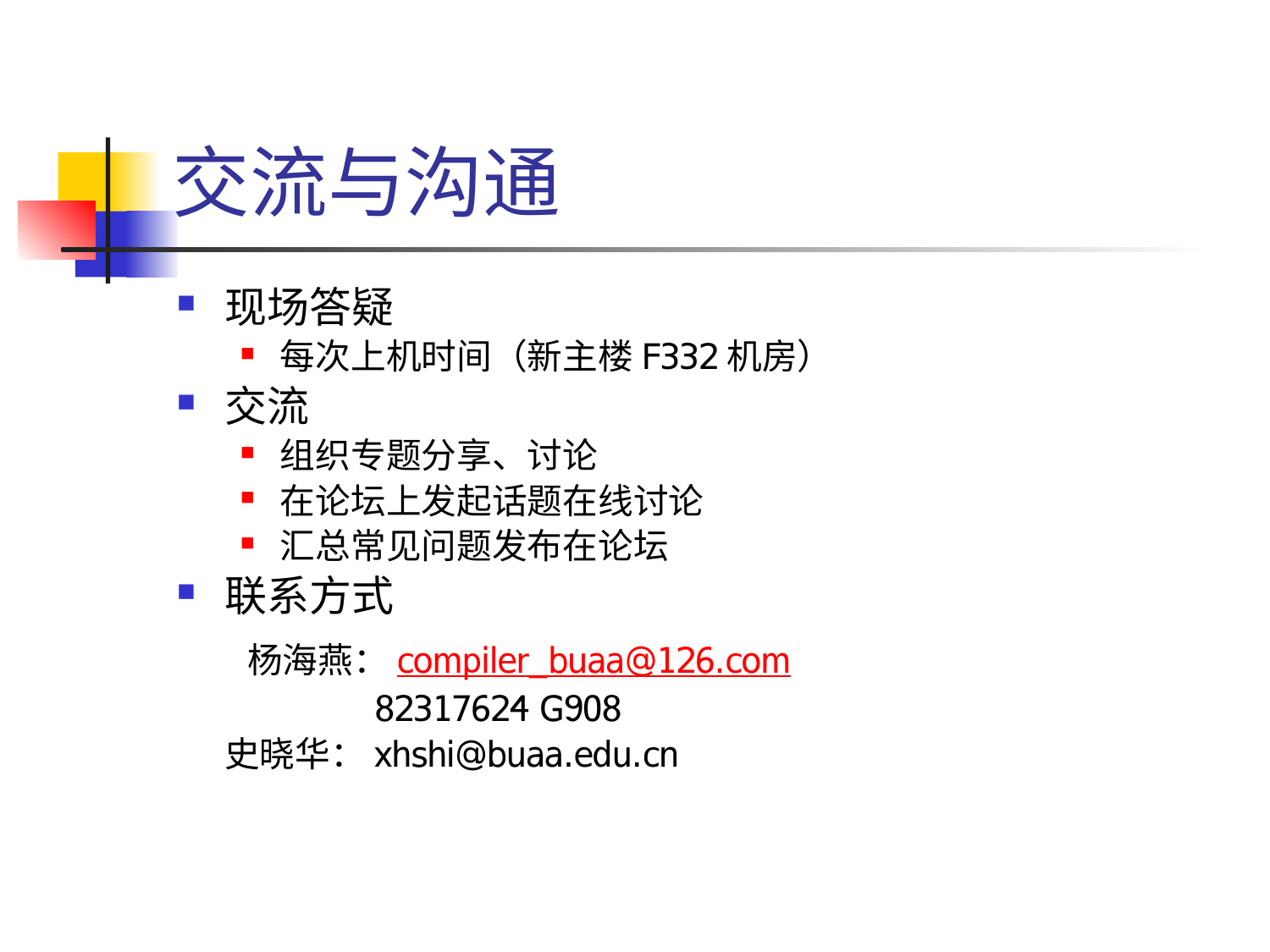

# 交流与沟通
现场答疑
每次上机时间（新主楼F332机房）
交流
组织专题分享、讨论
在论坛上发起话题在线讨论
汇总常见问题发布在论坛
联系方式
	 杨海燕：compiler_buaa@126.com
                  82317624 G908
     史晓华：xhshi@buaa.edu.cn